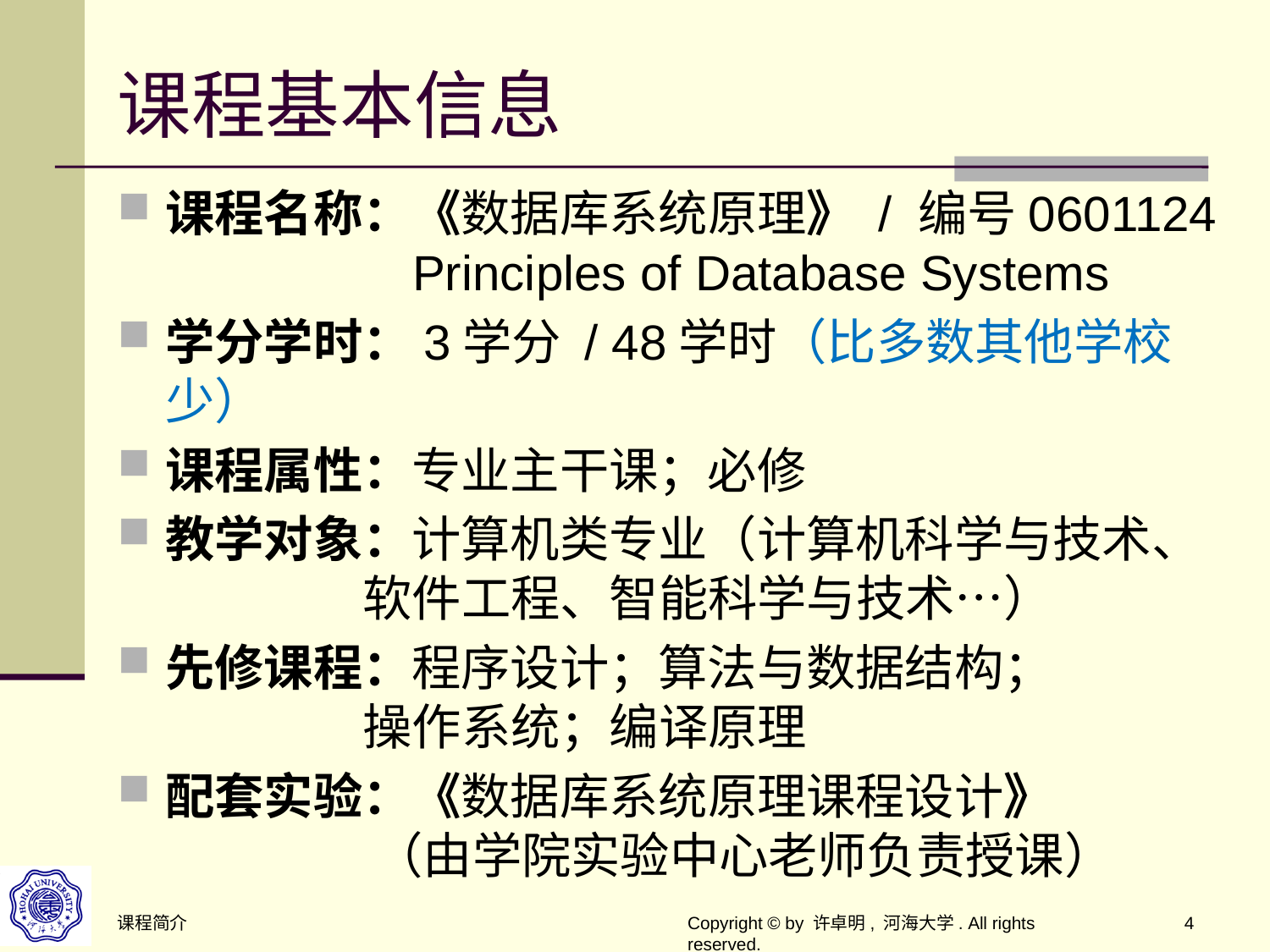

# 课程基本信息
课程名称：《数据库系统原理》 / 编号0601124
                  Principles of Database Systems
学分学时：3学分 / 48学时（比多数其他学校少）
课程属性：专业主干课；必修
教学对象：计算机类专业（计算机科学与技术、
                  软件工程、智能科学与技术…）
先修课程：程序设计；算法与数据结构；
                  操作系统；编译原理
配套实验：《数据库系统原理课程设计》
                   （由学院实验中心老师负责授课）
课程简介
Copyright © by 许卓明, 河海大学. All rights reserved.
4